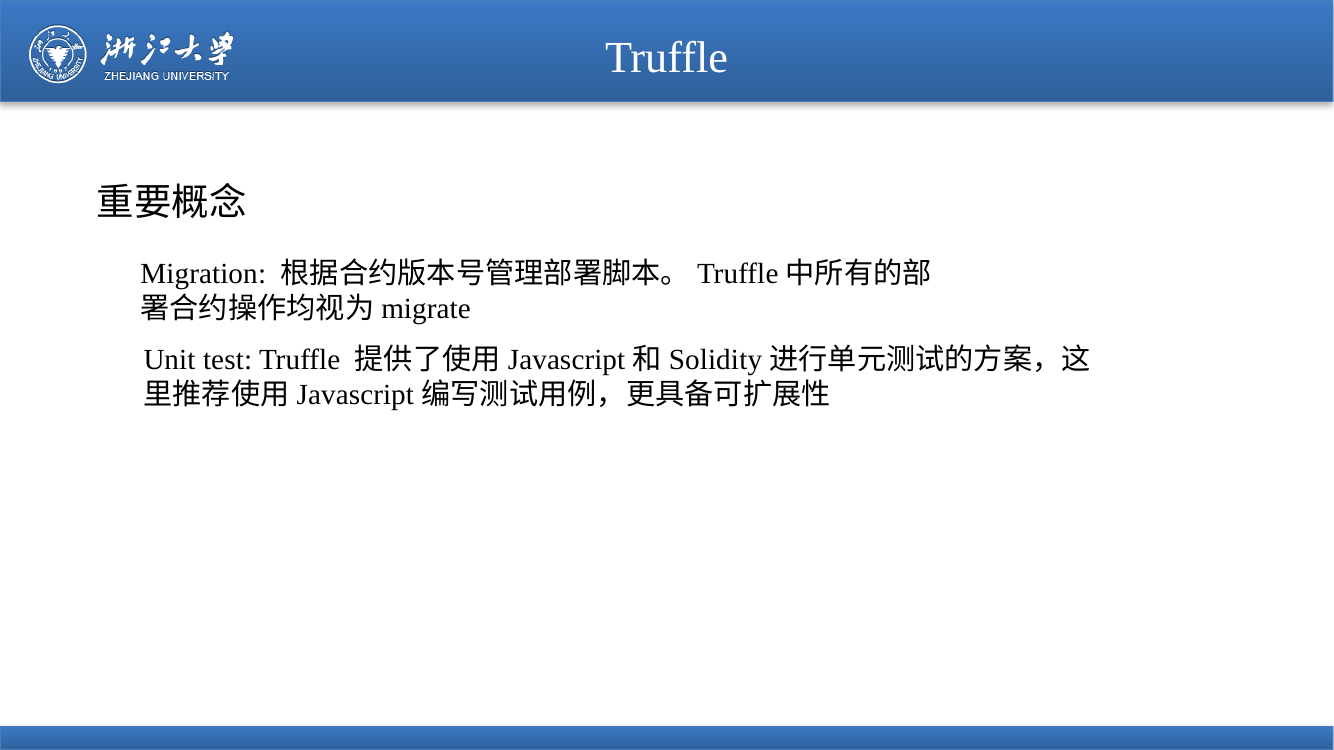

# Truffle
重要概念
Migration: 根据合约版本号管理部署脚本。Truffle中所有的部署合约操作均视为migrate
Unit test: Truffle 提供了使用Javascript和Solidity进行单元测试的方案，这里推荐使用Javascript编写测试用例，更具备可扩展性